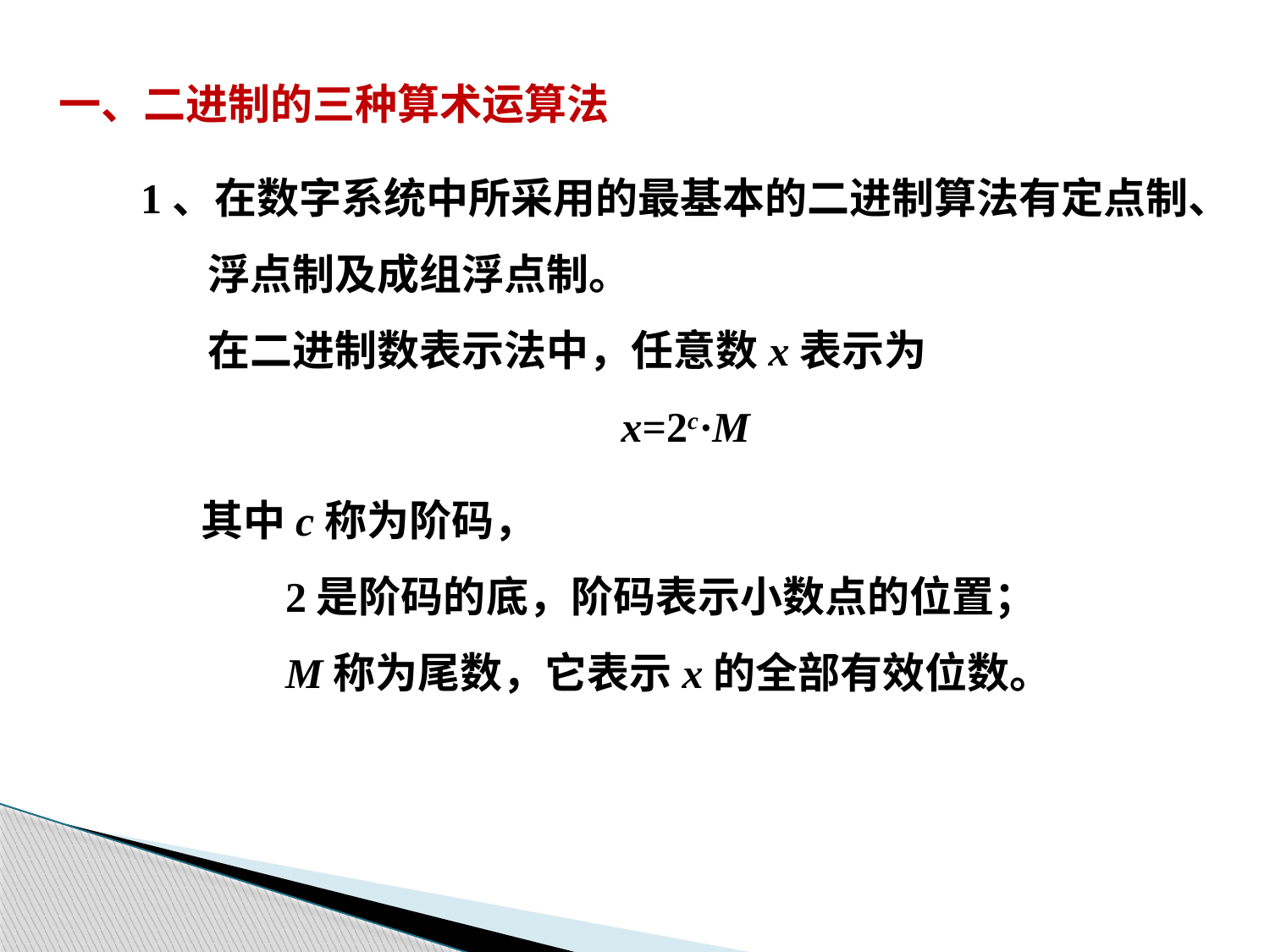

一、二进制的三种算术运算法
1、在数字系统中所采用的最基本的二进制算法有定点制、
      浮点制及成组浮点制。
      在二进制数表示法中，任意数x表示为
x=2c·M
其中c称为阶码，
        2是阶码的底，阶码表示小数点的位置；
        M称为尾数，它表示x的全部有效位数。